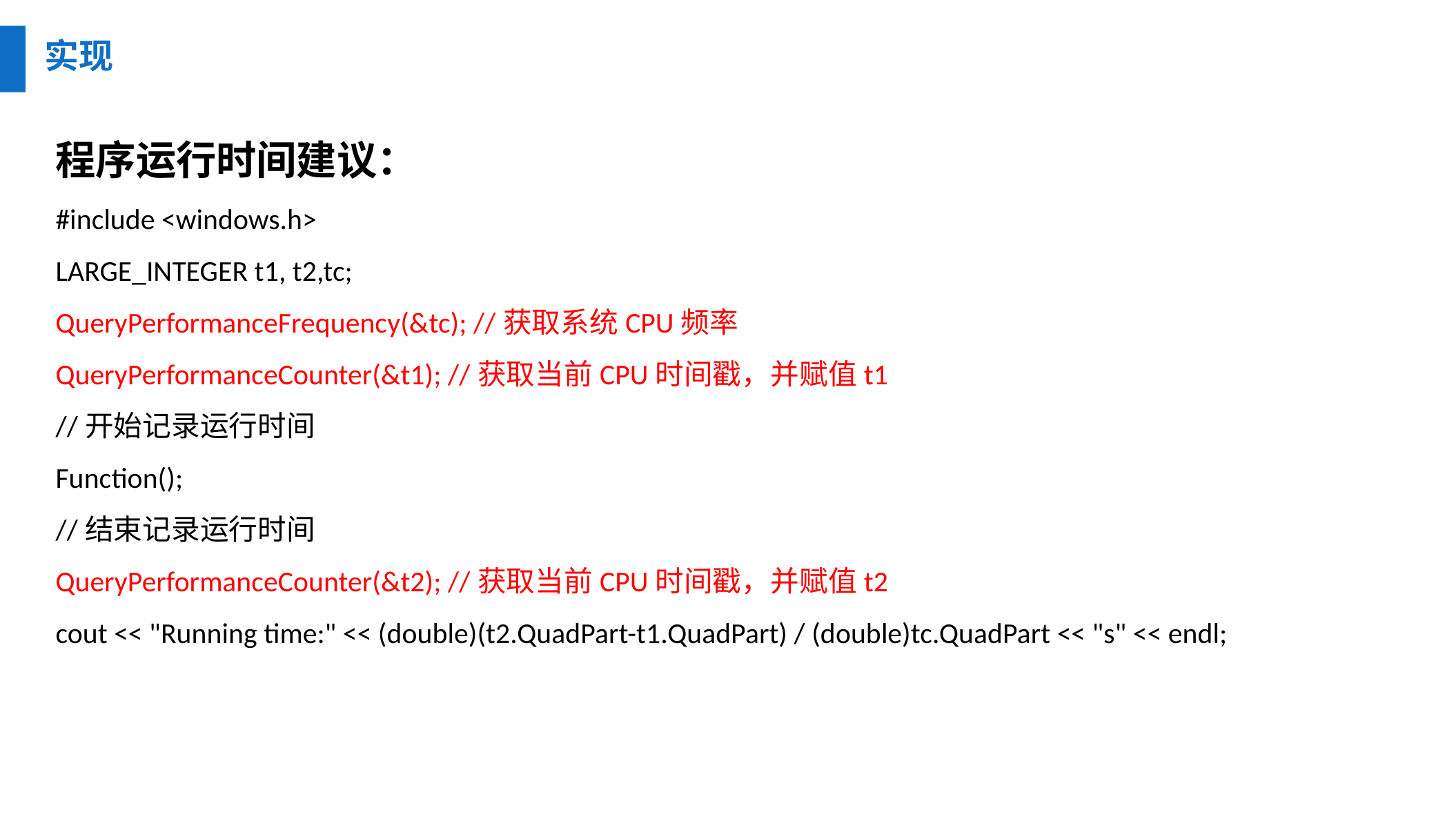

实现
程序运行时间建议：
#include <windows.h>
LARGE_INTEGER t1, t2,tc;
QueryPerformanceFrequency(&tc); //获取系统CPU频率
QueryPerformanceCounter(&t1); //获取当前CPU时间戳，并赋值t1
//开始记录运行时间
Function();
//结束记录运行时间
QueryPerformanceCounter(&t2); //获取当前CPU时间戳，并赋值t2
cout << "Running time:" << (double)(t2.QuadPart-t1.QuadPart) / (double)tc.QuadPart << "s" << endl;